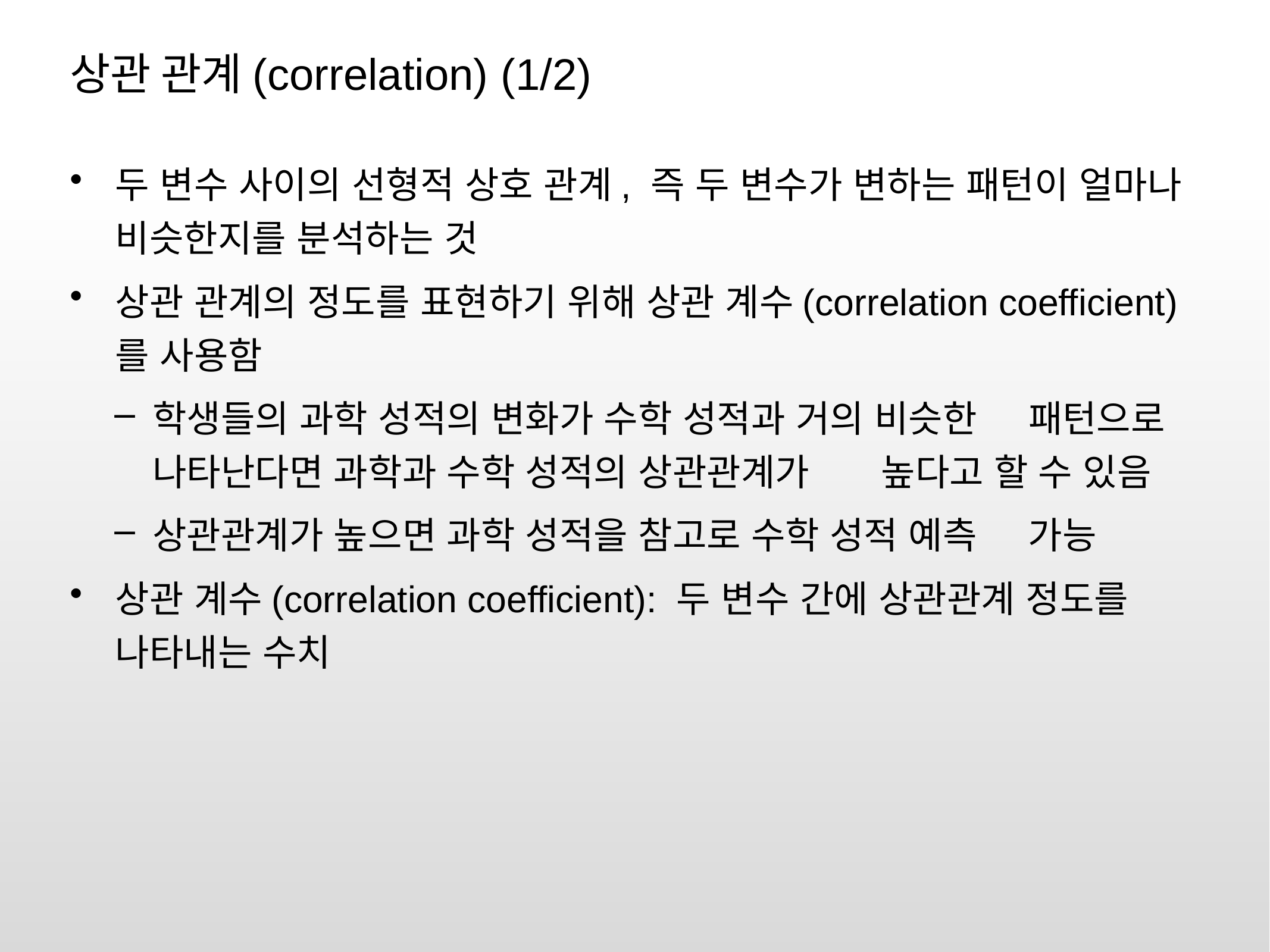

# 상관 관계(correlation) (1/2)
두 변수 사이의 선형적 상호 관계, 즉 두 변수가 변하는 패턴이 얼마나 비슷한지를 분석하는 것
상관 관계의 정도를 표현하기 위해 상관 계수(correlation coefficient)를 사용함
학생들의 과학 성적의 변화가 수학 성적과 거의 비슷한     패턴으로 나타난다면 과학과 수학 성적의 상관관계가       높다고 할 수 있음
상관관계가 높으면 과학 성적을 참고로 수학 성적 예측     가능
상관 계수(correlation coefficient): 두 변수 간에 상관관계 정도를 나타내는 수치
224